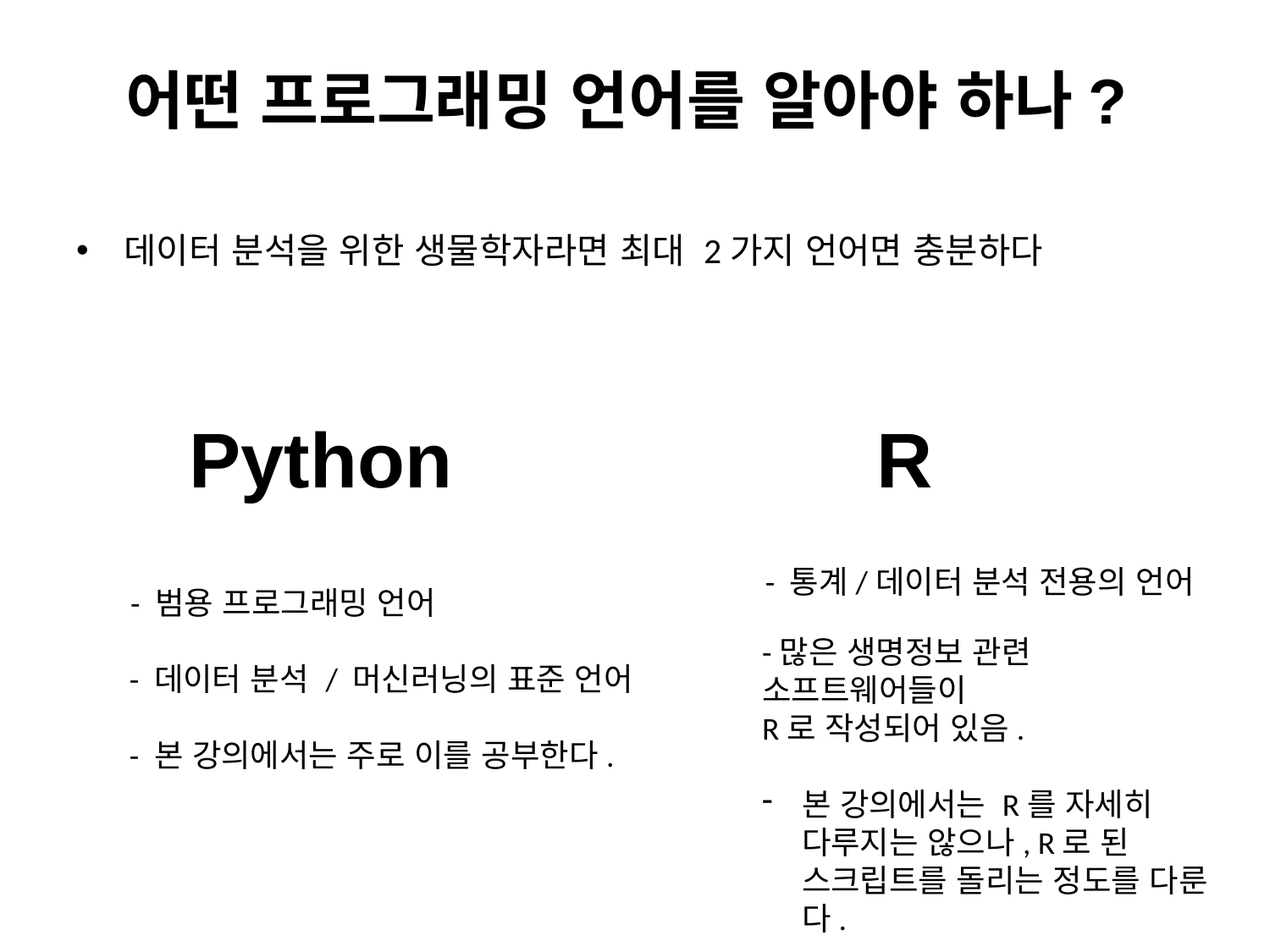

# 어떤 프로그래밍 언어를 알아야 하나?
데이터 분석을 위한 생물학자라면 최대 2가지 언어면 충분하다
Python
R
- 통계/데이터 분석 전용의 언어
- 범용 프로그래밍 언어
-많은 생명정보 관련 소프트웨어들이
R로 작성되어 있음.

본 강의에서는 R를 자세히 다루지는 않으나, R로 된 스크립트를 돌리는 정도를 다룬다.

- 데이터 분석 / 머신러닝의 표준 언어

- 본 강의에서는 주로 이를 공부한다.